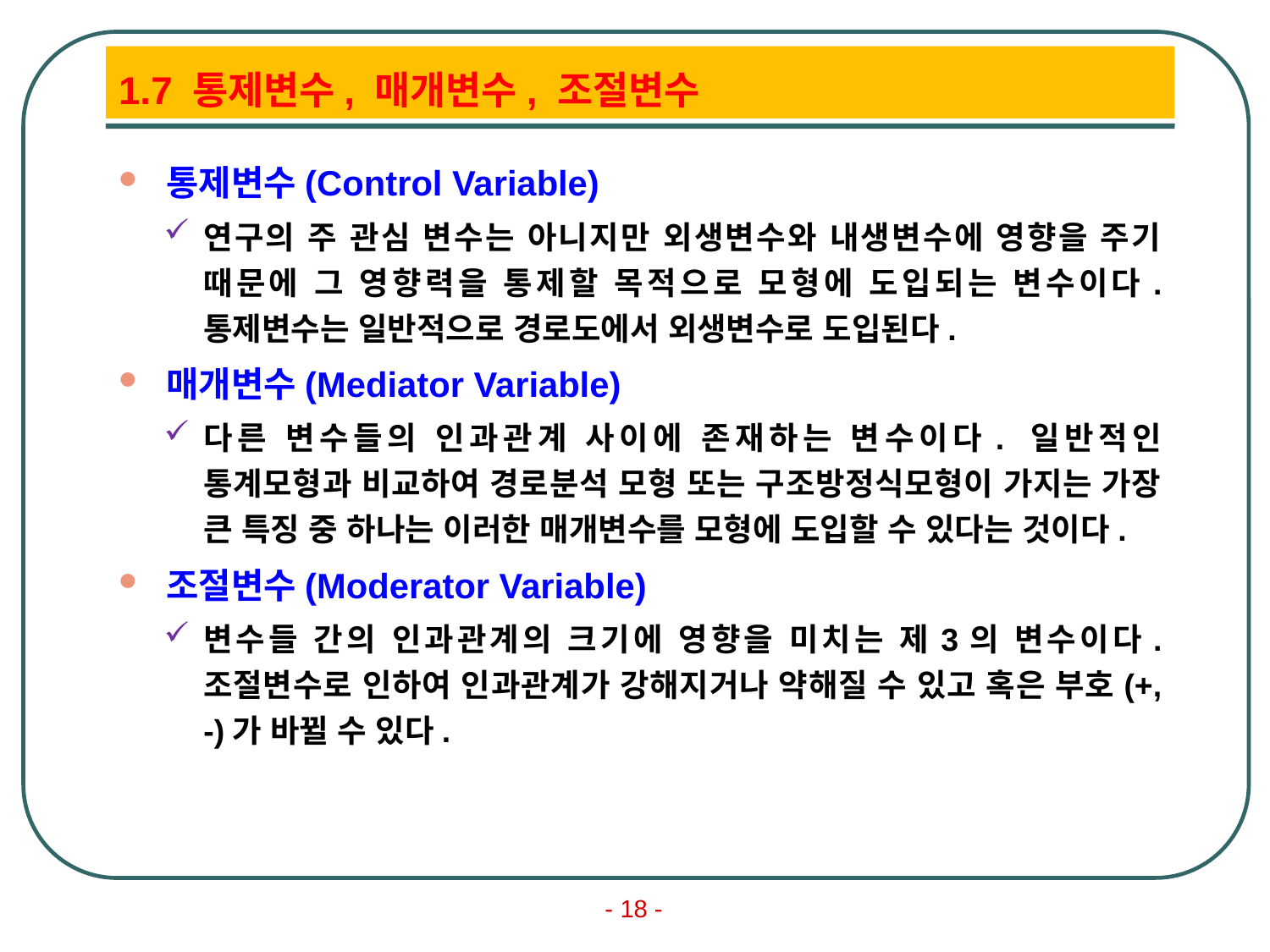

# 1.7 통제변수, 매개변수, 조절변수
통제변수(Control Variable)
연구의 주 관심 변수는 아니지만 외생변수와 내생변수에 영향을 주기 때문에 그 영향력을 통제할 목적으로 모형에 도입되는 변수이다. 통제변수는 일반적으로 경로도에서 외생변수로 도입된다.
매개변수(Mediator Variable)
다른 변수들의 인과관계 사이에 존재하는 변수이다. 일반적인 통계모형과 비교하여 경로분석 모형 또는 구조방정식모형이 가지는 가장 큰 특징 중 하나는 이러한 매개변수를 모형에 도입할 수 있다는 것이다.
조절변수(Moderator Variable)
변수들 간의 인과관계의 크기에 영향을 미치는 제3의 변수이다. 조절변수로 인하여 인과관계가 강해지거나 약해질 수 있고 혹은 부호(+, -)가 바뀔 수 있다.
- 18 -